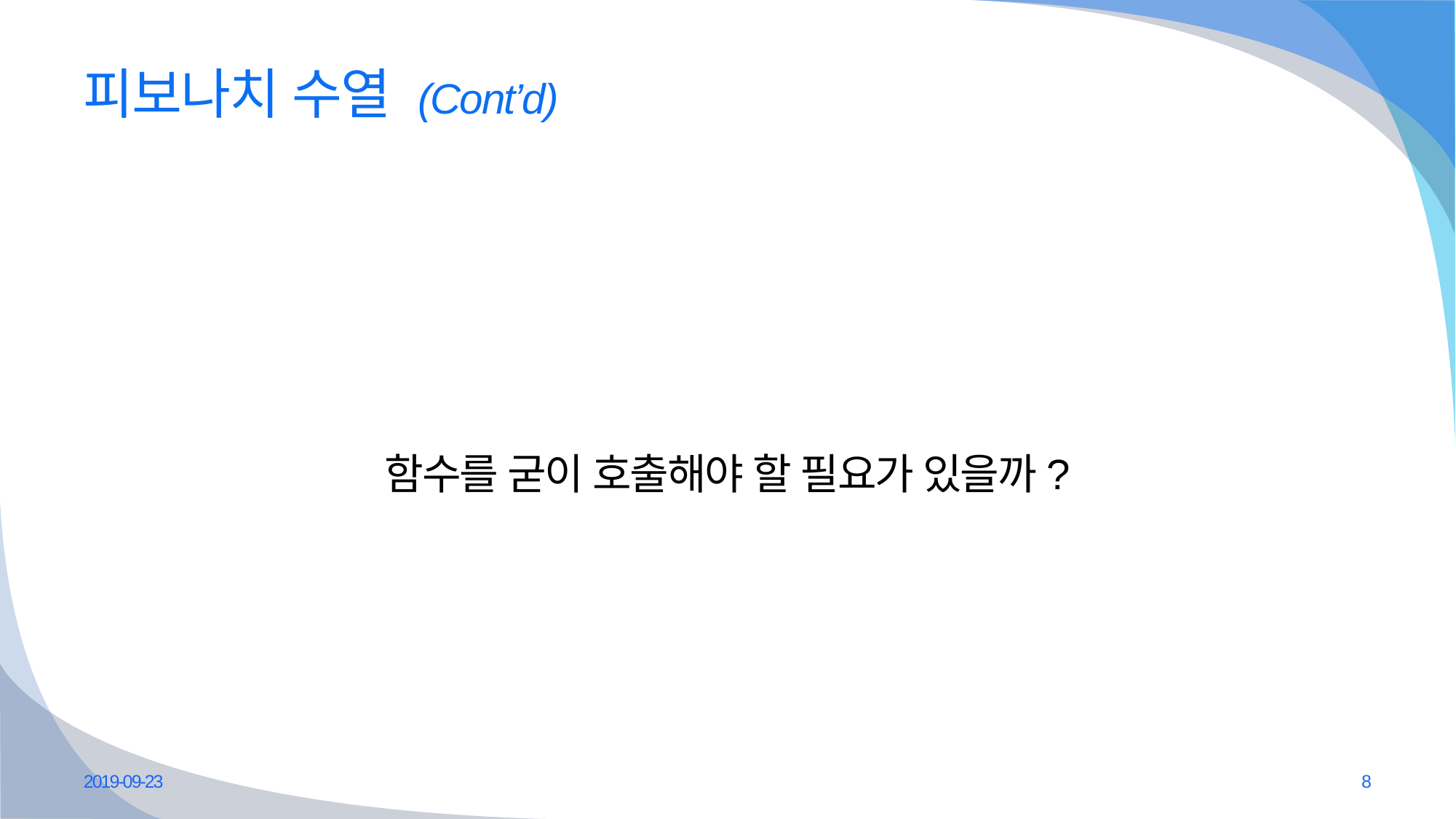

# 피보나치 수열 (Cont’d)

함수를 굳이 호출해야 할 필요가 있을까?
2019-09-23
8